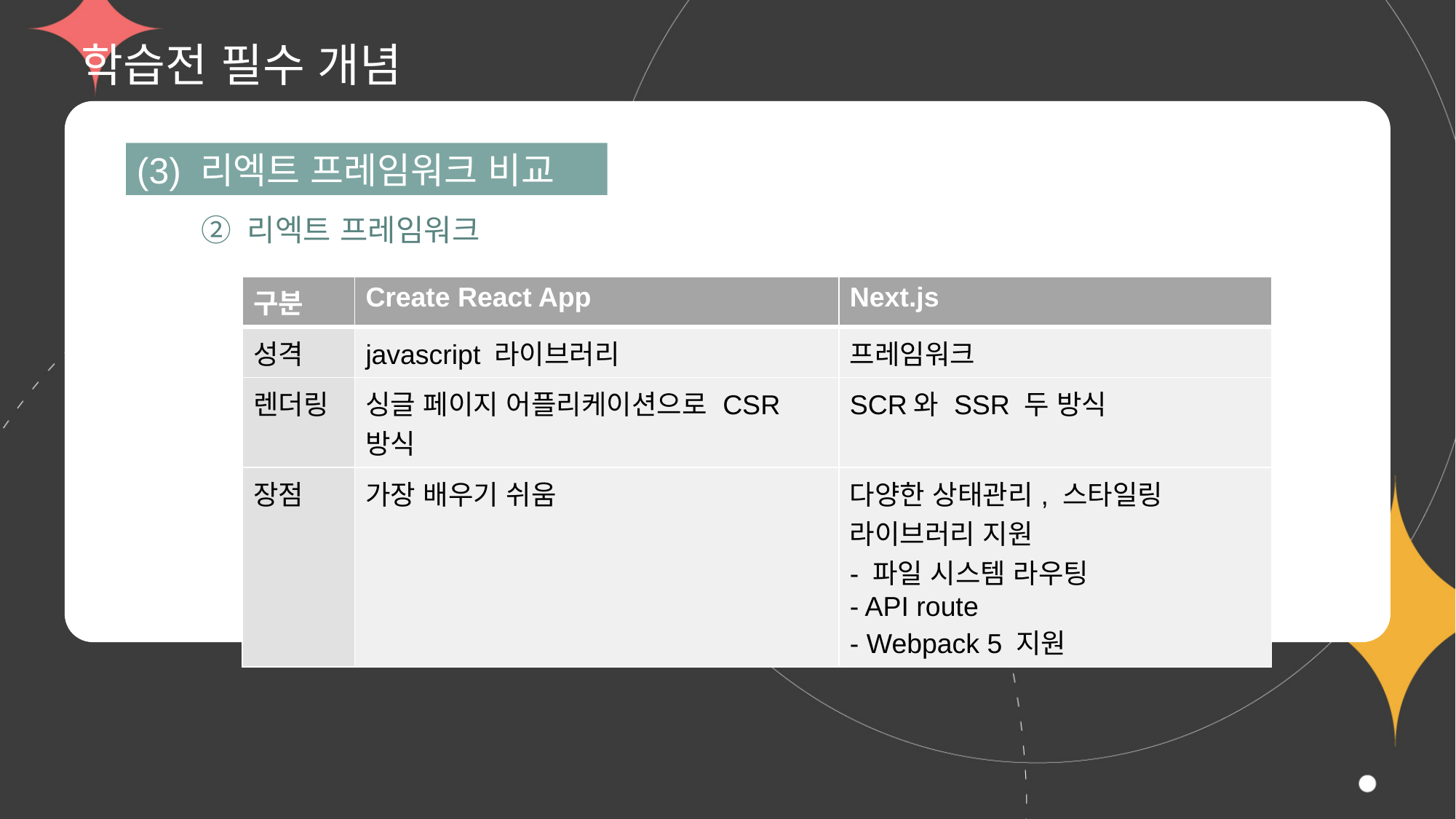

# 학습전 필수 개념
(3) 리엑트 프레임워크 비교
② 리엑트 프레임워크
| 구분 | Create React App | Next.js |
| --- | --- | --- |
| 성격 | javascript 라이브러리 | 프레임워크 |
| 렌더링 | 싱글 페이지 어플리케이션으로 CSR 방식 | SCR와 SSR 두 방식 |
| 장점 | 가장 배우기 쉬움 | 다양한 상태관리, 스타일링 라이브러리 지원 - 파일 시스템 라우팅 - API route - Webpack 5 지원 |